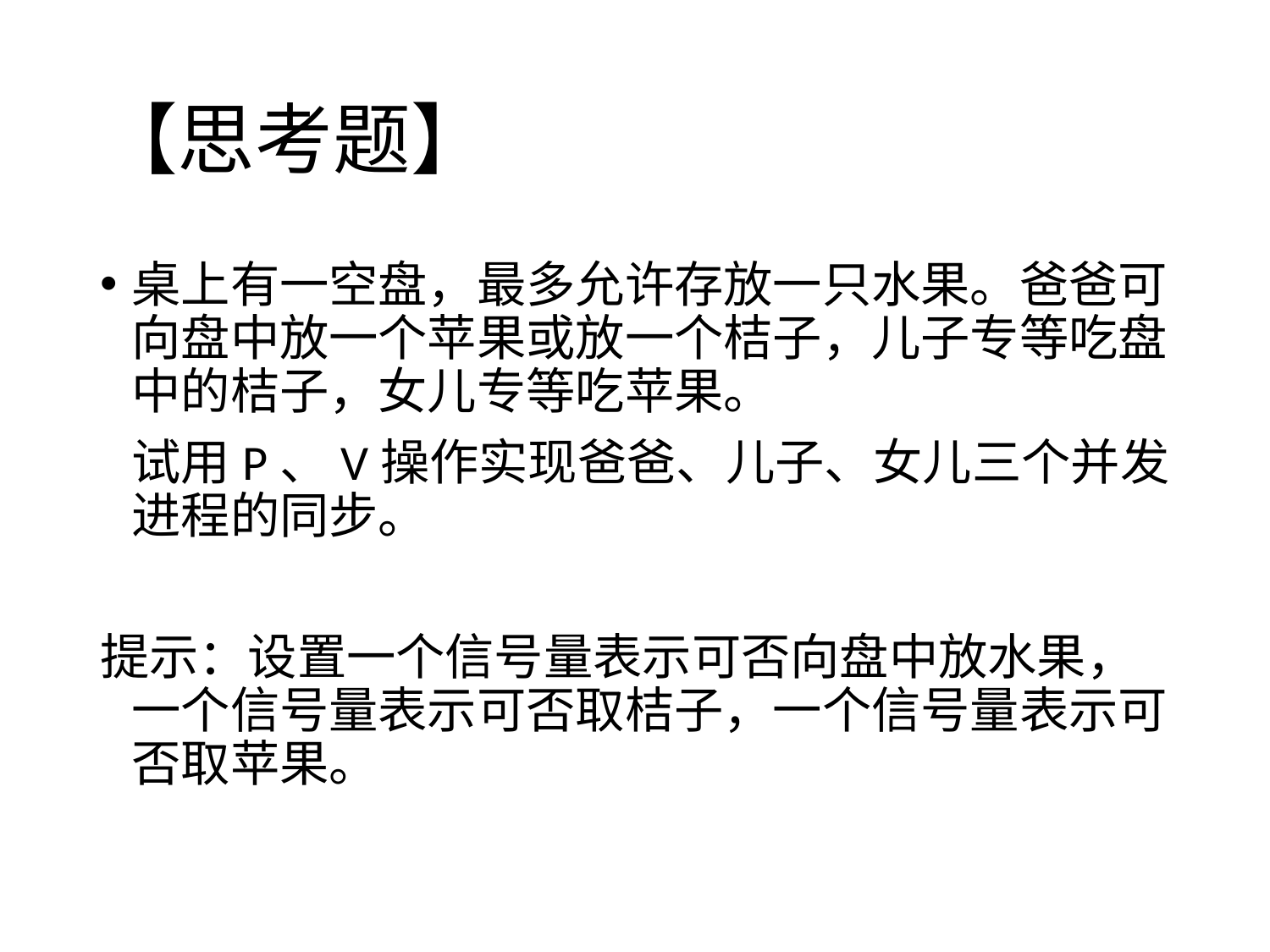

# 【思考题】
桌上有一空盘，最多允许存放一只水果。爸爸可向盘中放一个苹果或放一个桔子，儿子专等吃盘中的桔子，女儿专等吃苹果。
	试用P、V操作实现爸爸、儿子、女儿三个并发进程的同步。

提示：设置一个信号量表示可否向盘中放水果，一个信号量表示可否取桔子，一个信号量表示可否取苹果。